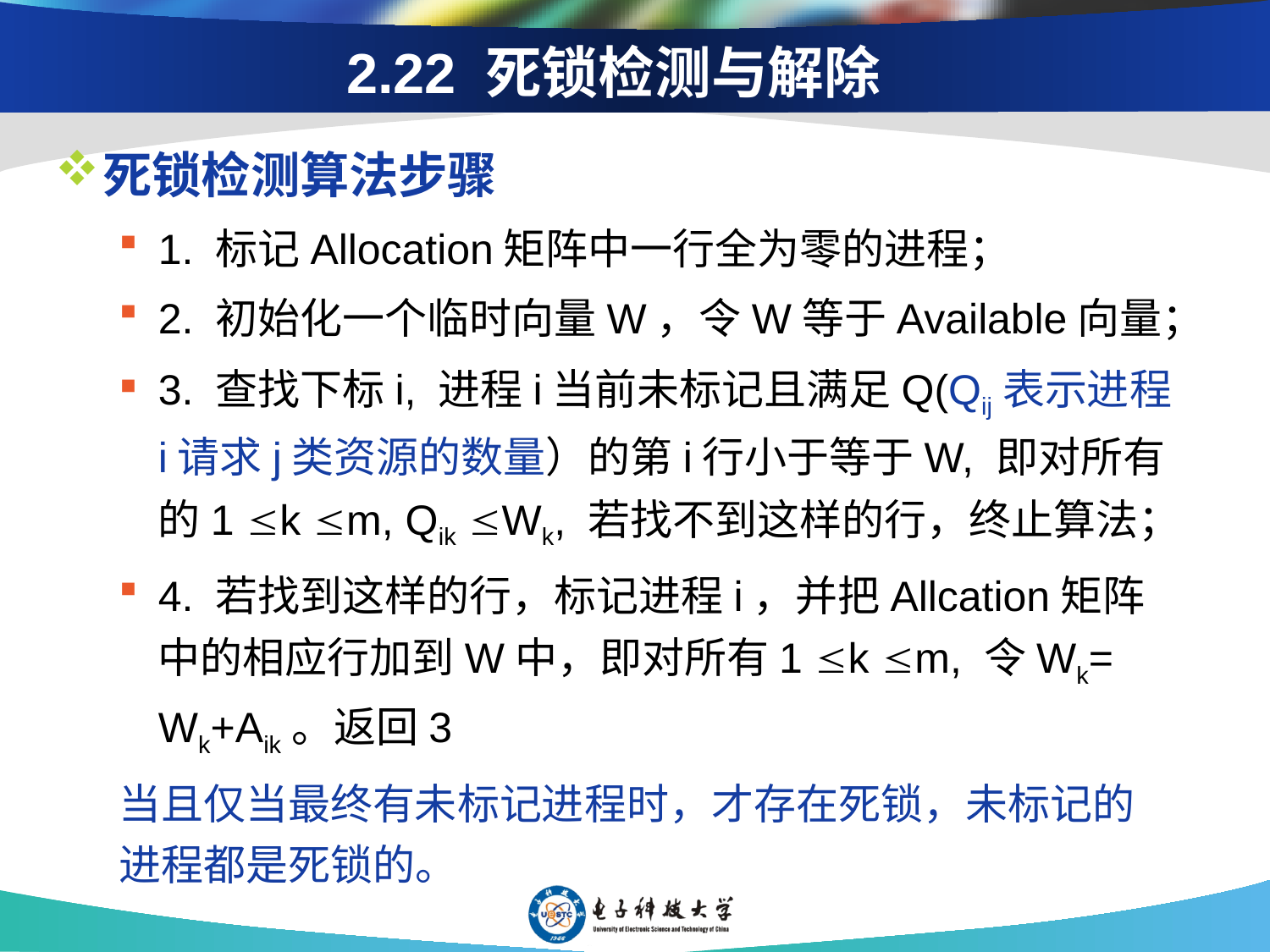

# 2.22 死锁检测与解除
死锁检测算法步骤
1. 标记Allocation矩阵中一行全为零的进程；
2. 初始化一个临时向量W，令W等于Available向量；
3. 查找下标i, 进程i当前未标记且满足Q(Qij表示进程i请求j类资源的数量）的第i行小于等于W, 即对所有的1 ≤k ≤m, Qik ≤Wk, 若找不到这样的行，终止算法；
4. 若找到这样的行，标记进程i，并把Allcation矩阵中的相应行加到W中，即对所有1 ≤k ≤m, 令Wk= Wk+Aik。返回3
当且仅当最终有未标记进程时，才存在死锁，未标记的进程都是死锁的。